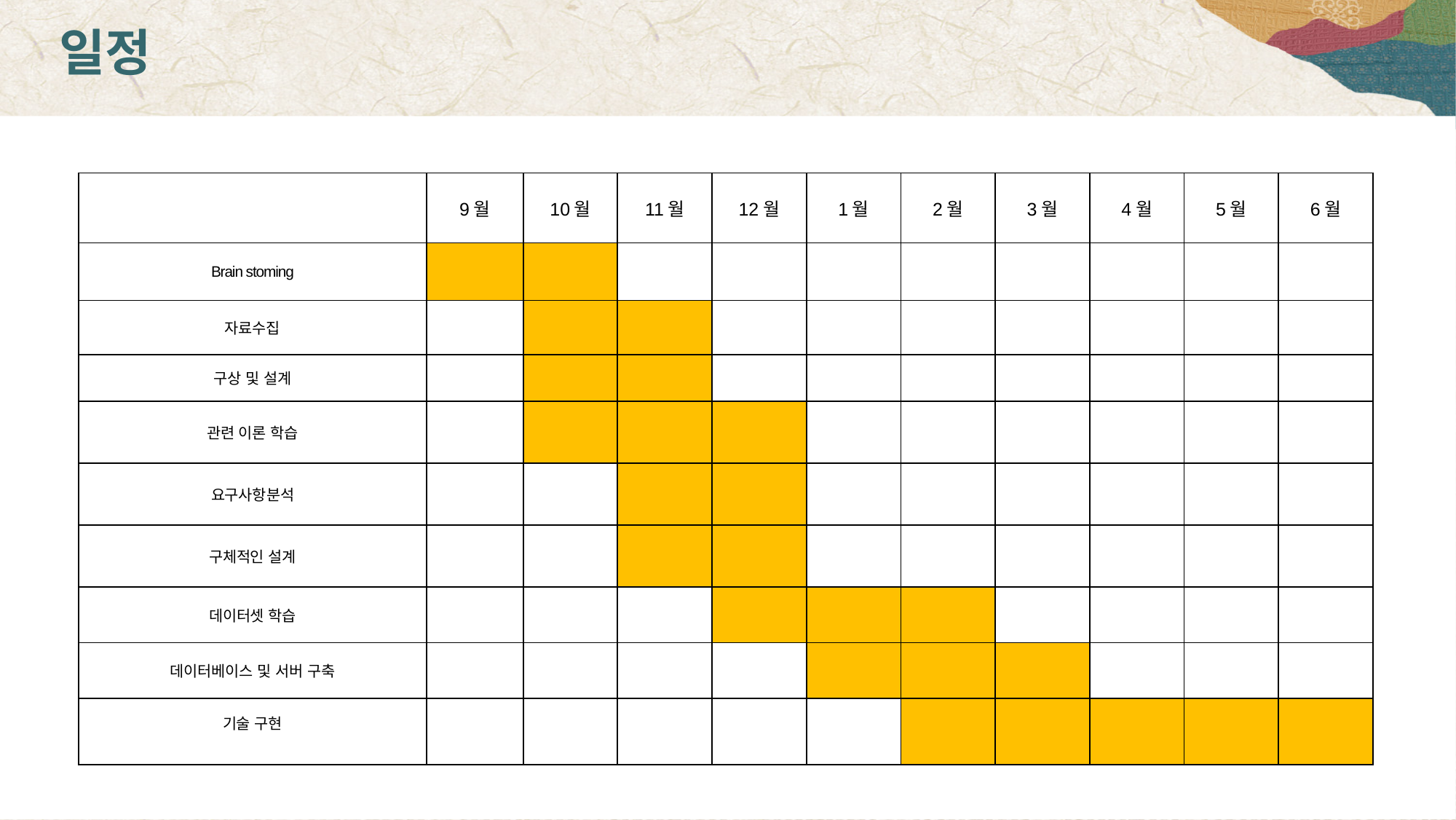

일정

|  | 9월 | 10월 | 11월 | 12월 | 1월 | 2월 | 3월 | 4월 | 5월 | 6월 |
| --- | --- | --- | --- | --- | --- | --- | --- | --- | --- | --- |
| Brain stoming |  |  |  |  |  |  |  |  |  |  |
| 자료수집 |  |  |  |  |  |  |  |  |  |  |
| 구상 및 설계 |  |  |  |  |  |  |  |  |  |  |
| 관련 이론 학습 |  |  |  |  |  |  |  |  |  |  |
| 요구사항분석 |  |  |  |  |  |  |  |  |  |  |
| 구체적인 설계 |  |  |  |  |  |  |  |  |  |  |
| 데이터셋 학습 |  |  |  |  |  |  |  |  |  |  |
| 데이터베이스 및 서버 구축 |  |  |  |  |  |  |  |  |  |  |
| 기술 구현 |  |  |  |  |  |  |  |  |  |  |
Bizforms
www.bizforms.co.kr